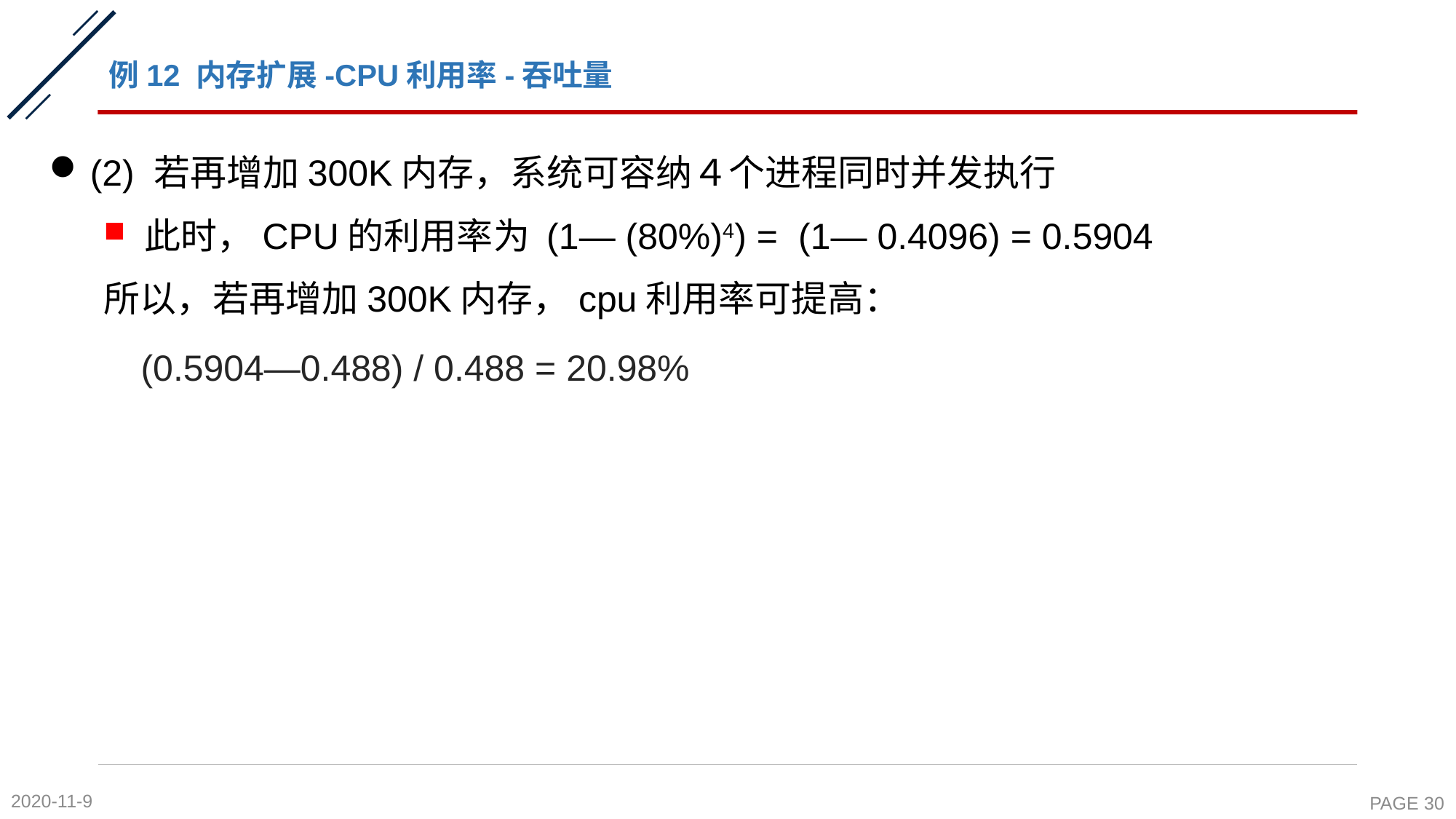

# 例12 内存扩展-CPU利用率-吞吐量
(2) 若再增加300K内存，系统可容纳４个进程同时并发执行
此时，CPU的利用率为 (1— (80%)4) =  (1— 0.4096) = 0.5904
所以，若再增加300K内存，cpu利用率可提高：
         (0.5904—0.488) / 0.488 = 20.98%
2020-11-9
PAGE 30